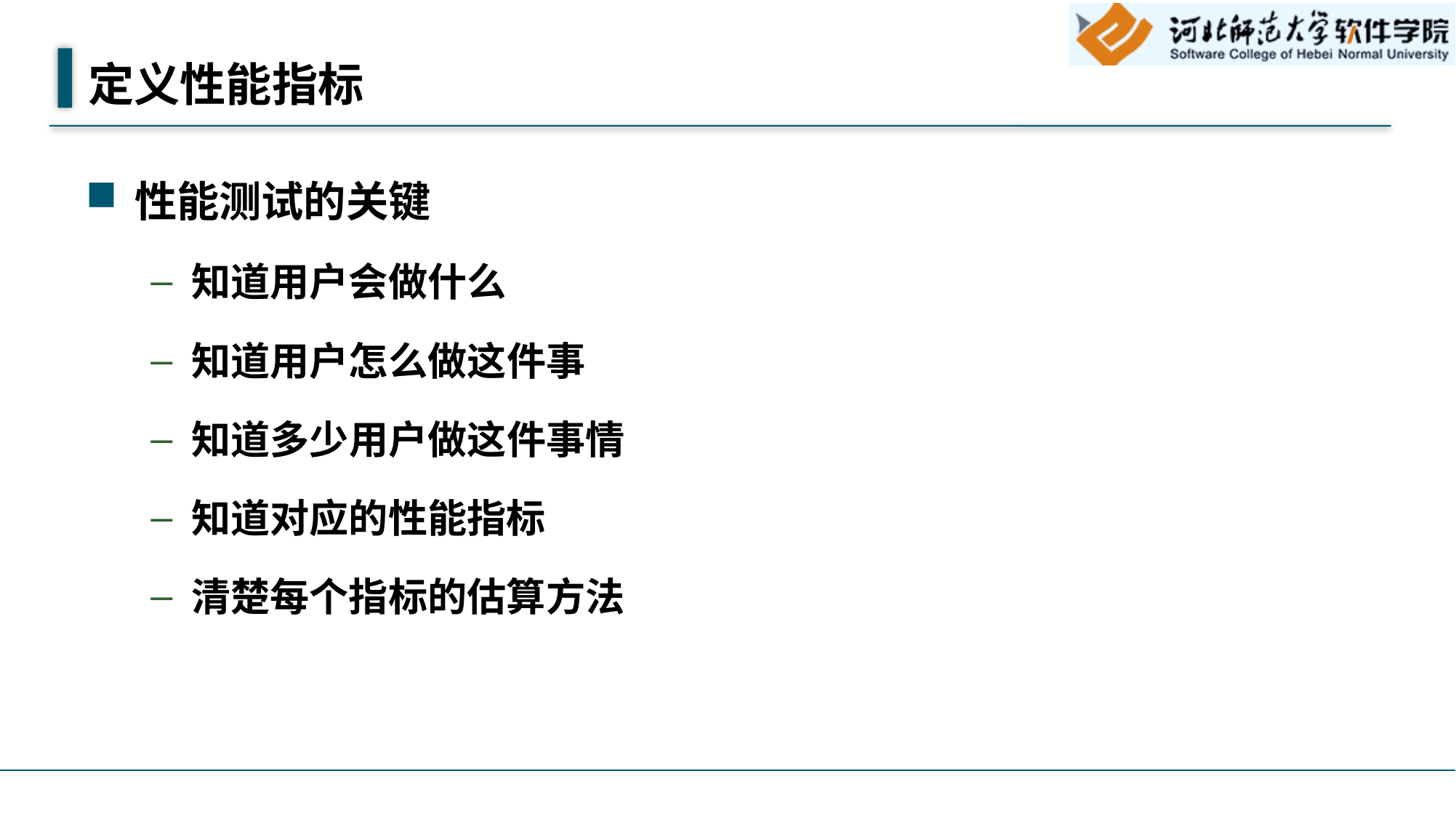

# 定义性能指标
性能测试的关键
知道用户会做什么
知道用户怎么做这件事
知道多少用户做这件事情
知道对应的性能指标
清楚每个指标的估算方法